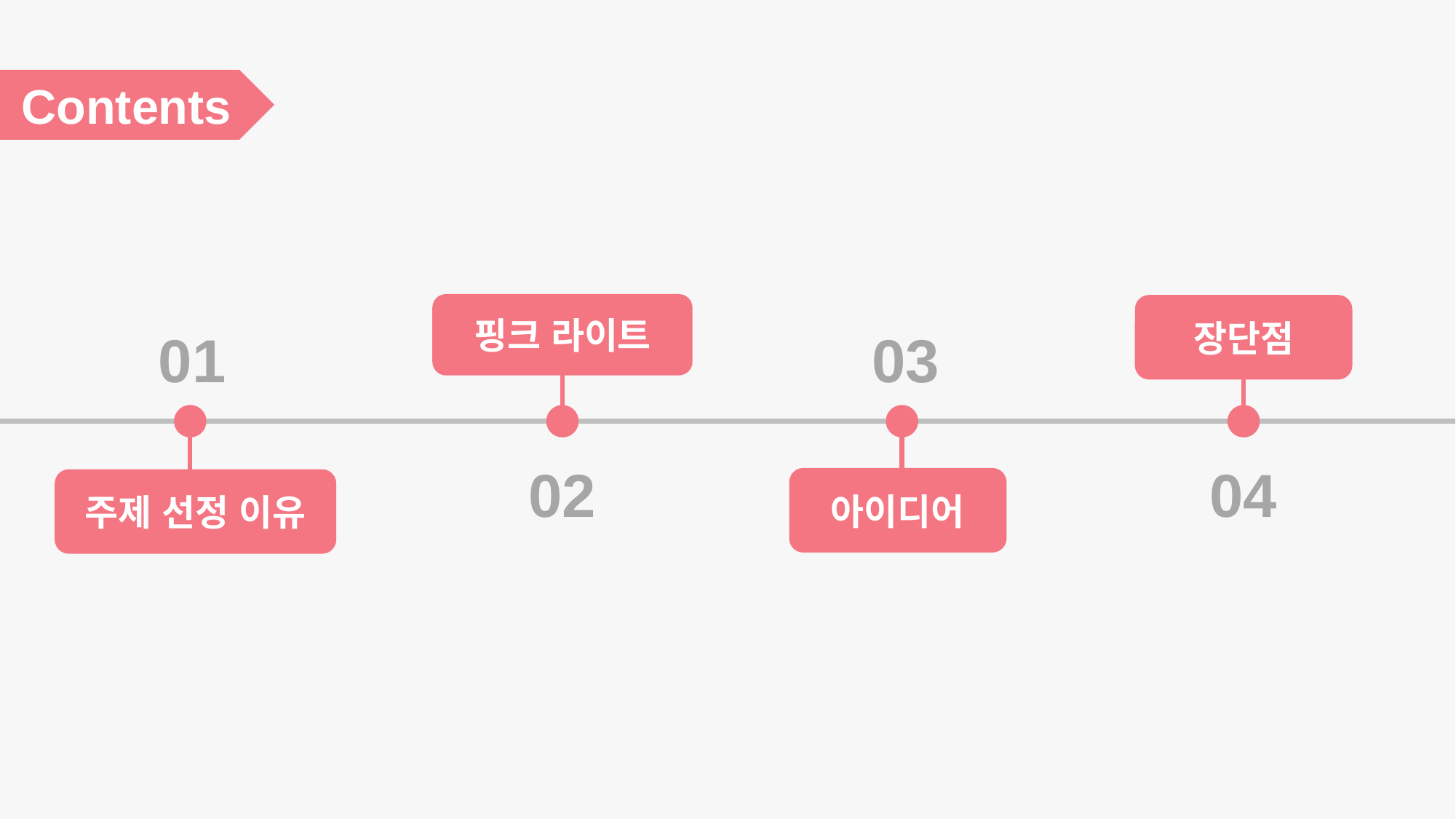

Contents
핑크 라이트
장단점
01
03

02
04
아이디어
주제 선정 이유